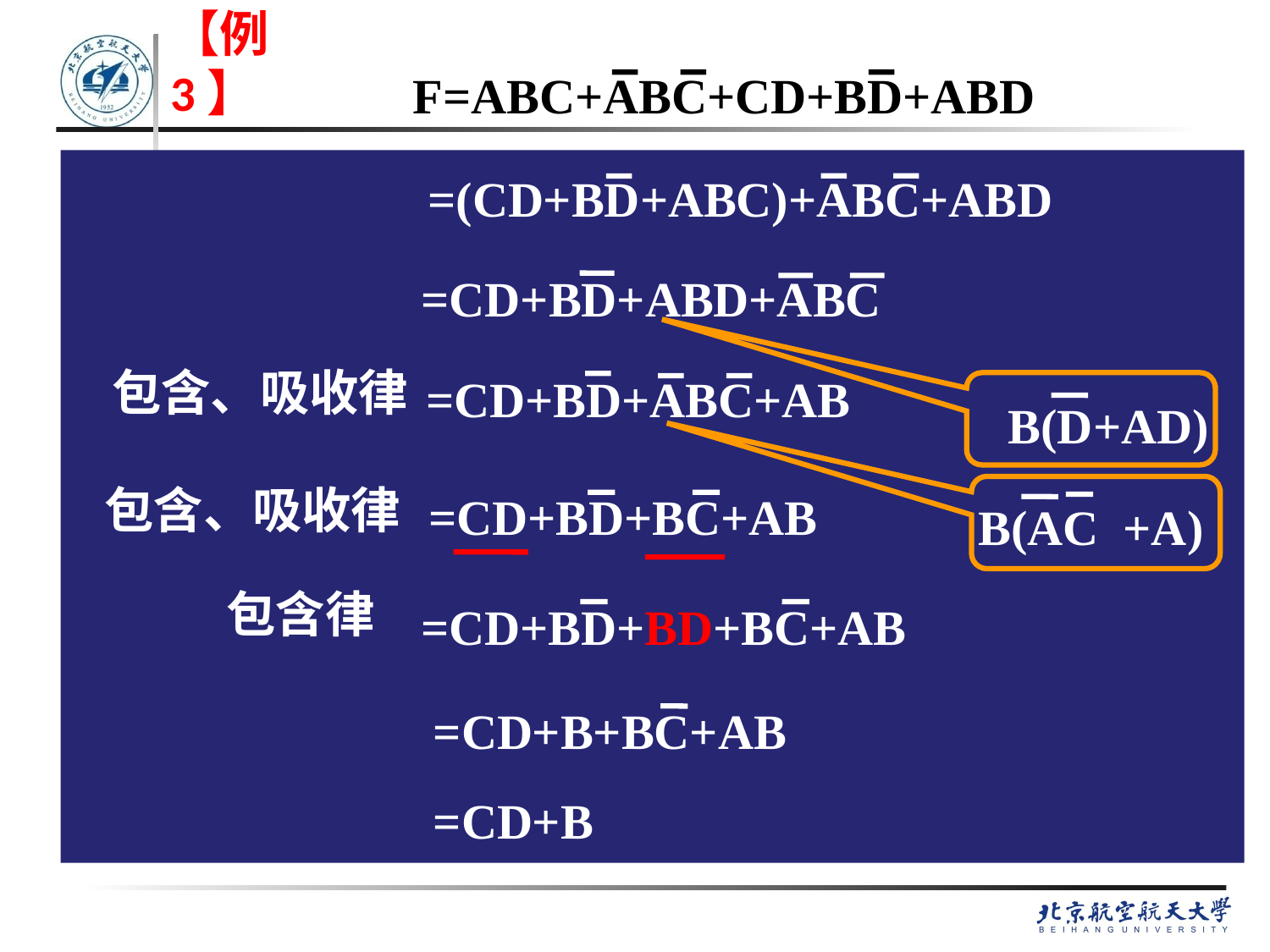

F=ABC+ABC+CD+BD+ABD

【例3】

=(CD+BD+ABC)+ABC+ABD

=CD+BD+ABD+ABC

包含、吸收律
=CD+BD+ABC+AB

B(D+AD)

包含、吸收律

B(AC  +A)

=CD+BD+BC+AB

包含律
=CD+BD+BD+BC+AB

=CD+B+BC+AB

=CD+B
101